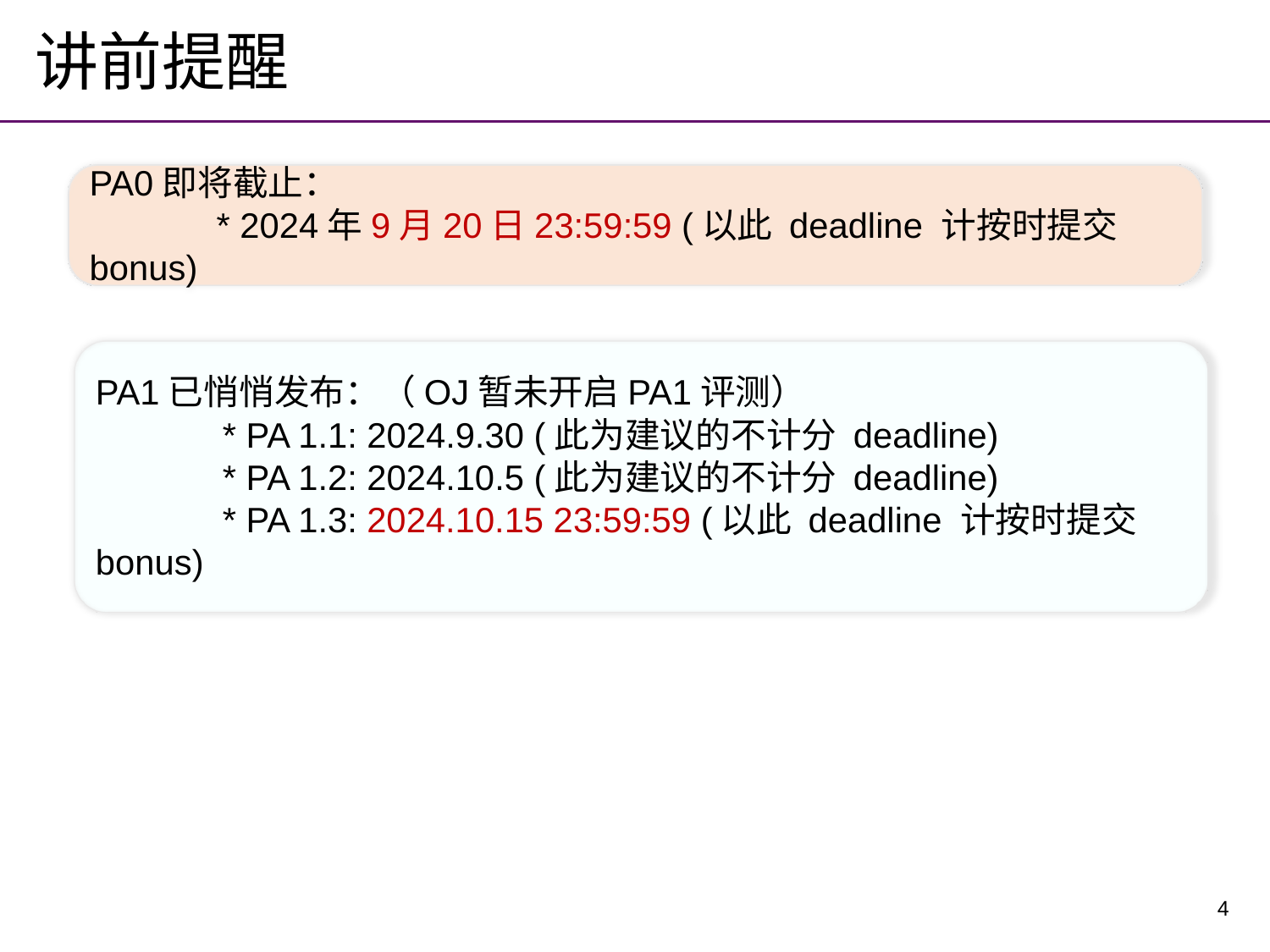

# 讲前提醒

PA0即将截止：
	* 2024年9月20日23:59:59 (以此 deadline 计按时提交bonus)
PA1已悄悄发布：（OJ暂未开启PA1评测）
	* PA 1.1: 2024.9.30 (此为建议的不计分 deadline)
 	* PA 1.2: 2024.10.5 (此为建议的不计分 deadline)
	* PA 1.3: 2024.10.15 23:59:59 (以此 deadline 计按时提交bonus)
4